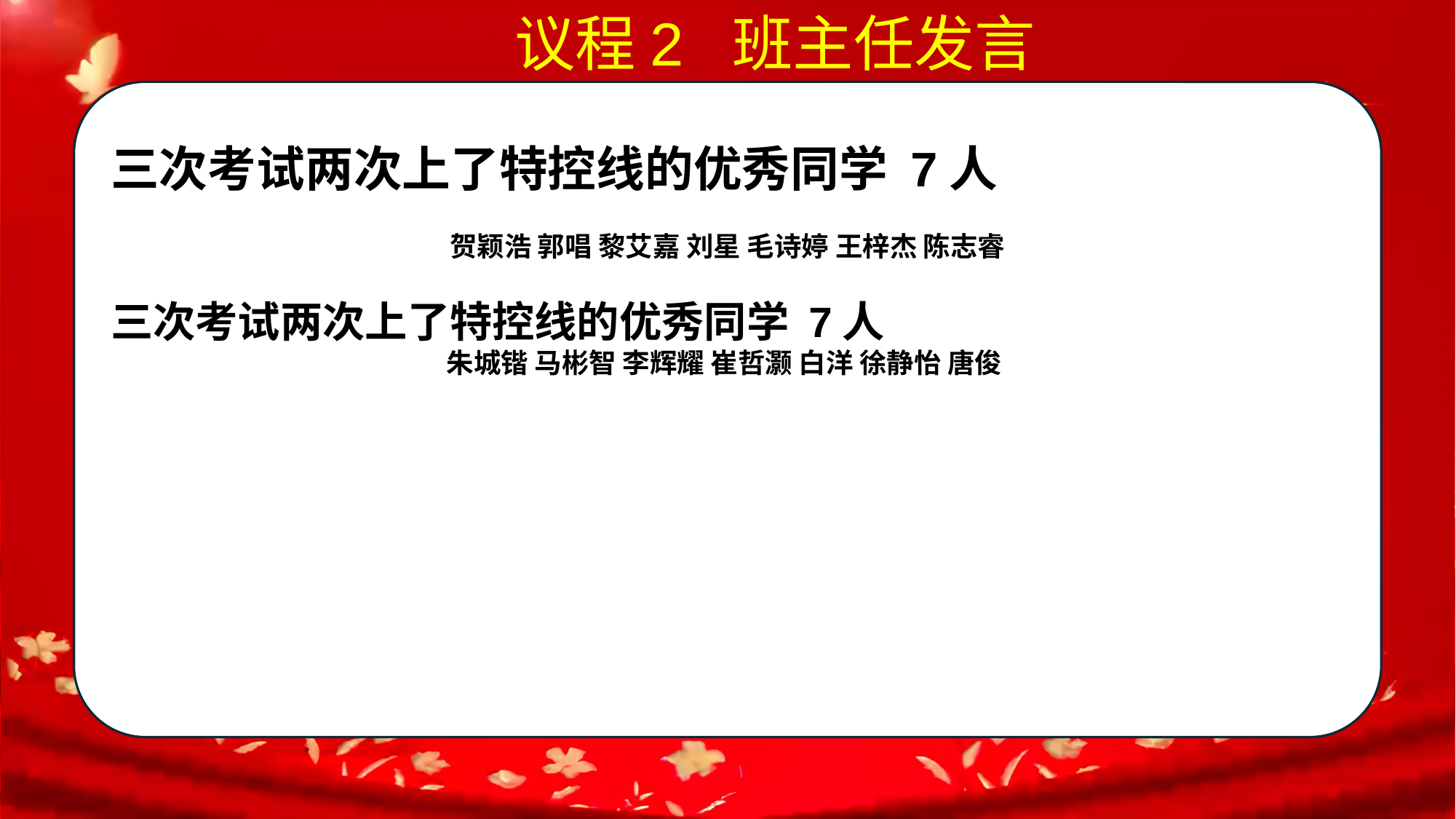

议程2  班主任发言

三次考试两次上了特控线的优秀同学 7人

贺颖浩 郭唱 黎艾嘉 刘星 毛诗婷 王梓杰 陈志睿

三次考试两次上了特控线的优秀同学 7人
朱城锴 马彬智 李辉耀 崔哲灏 白洋 徐静怡 唐俊